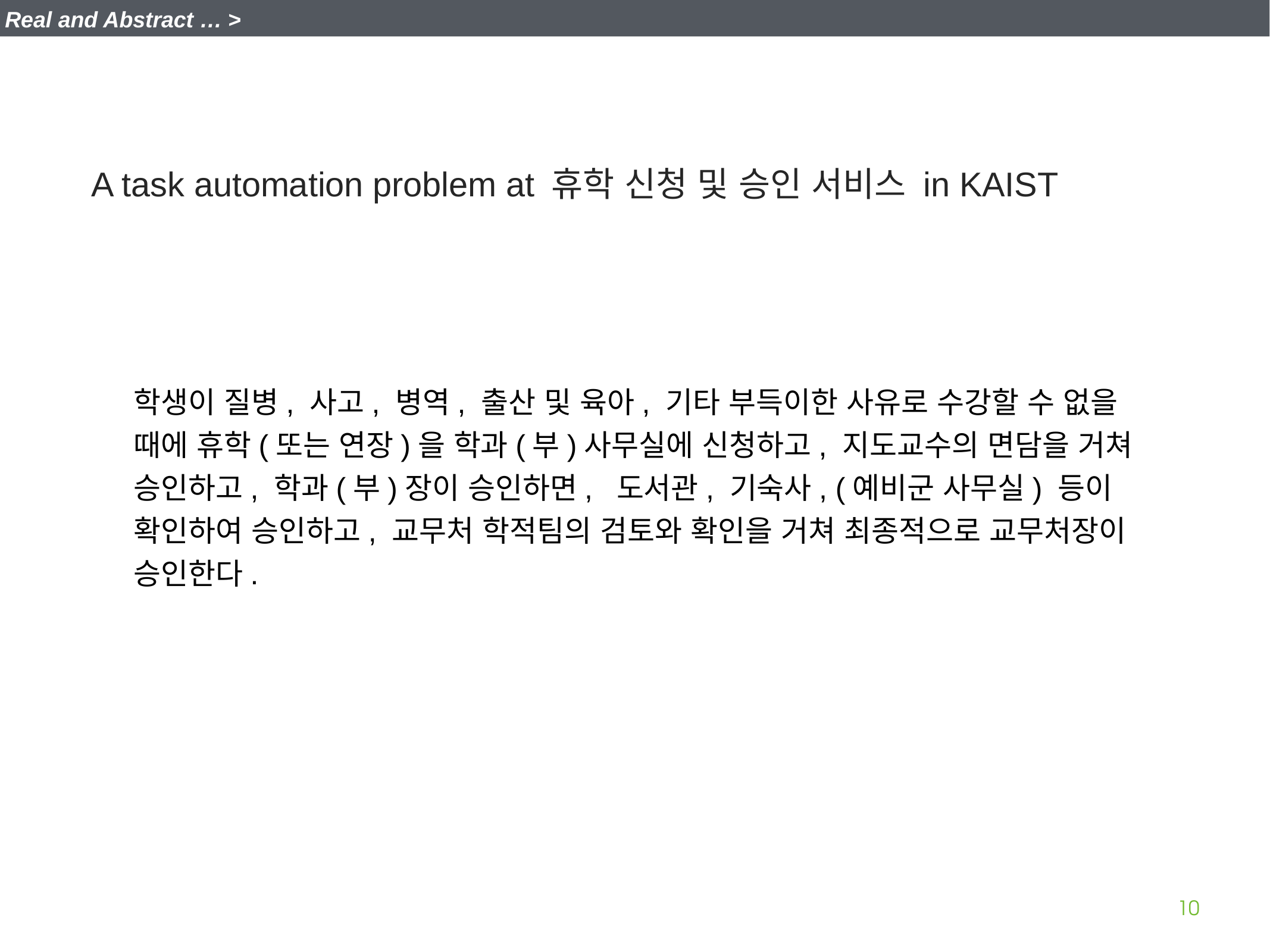

Real and Abstract … >
A task automation problem at 휴학 신청 및 승인 서비스 in KAIST
학생이 질병, 사고, 병역, 출산 및 육아, 기타 부득이한 사유로 수강할 수 없을 때에 휴학(또는 연장)을 학과(부)사무실에 신청하고, 지도교수의 면담을 거쳐 승인하고, 학과(부)장이 승인하면,  도서관, 기숙사, (예비군 사무실) 등이 확인하여 승인하고, 교무처 학적팀의 검토와 확인을 거쳐 최종적으로 교무처장이 승인한다.
10